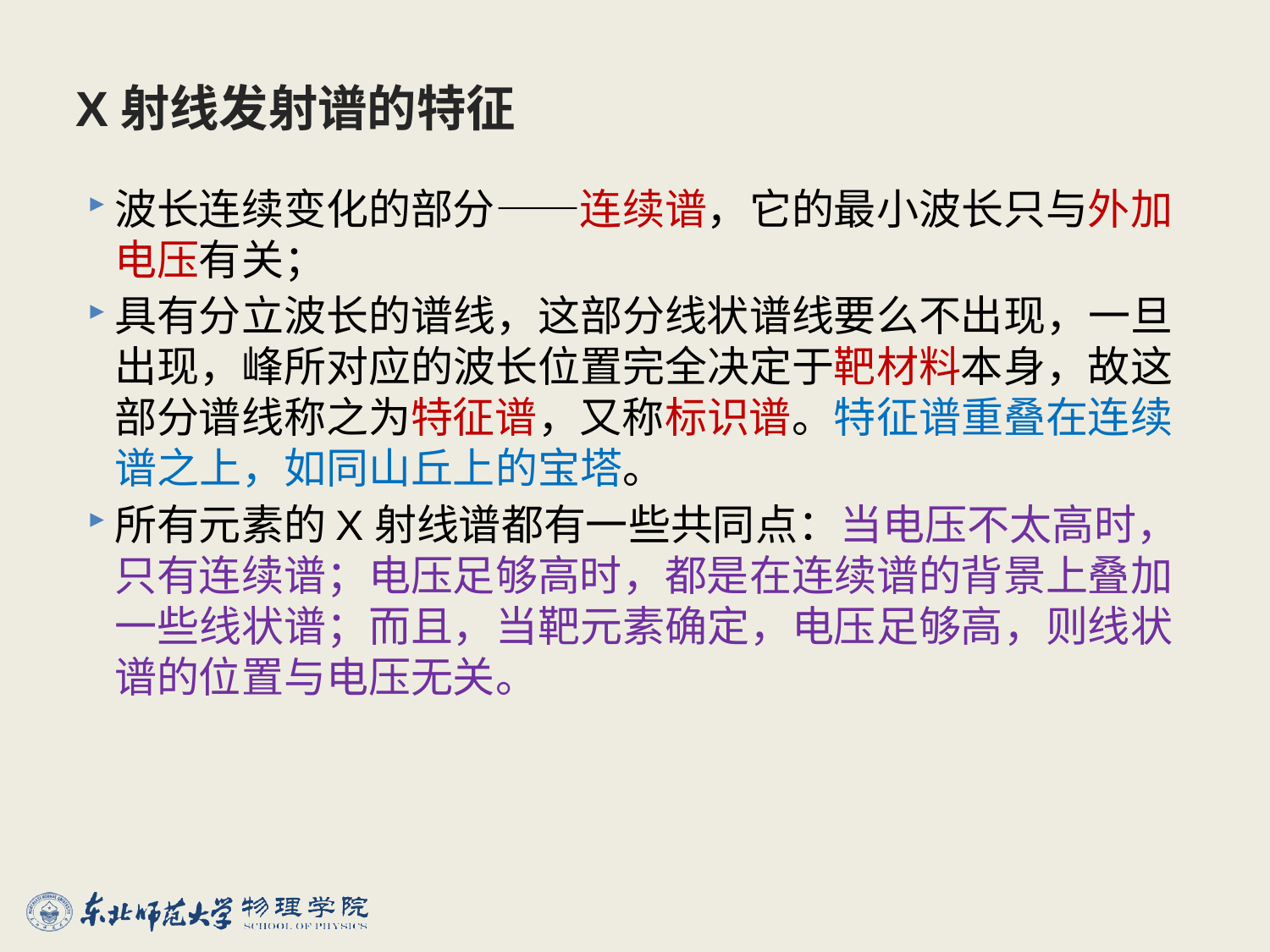

# X射线发射谱的特征
波长连续变化的部分——连续谱，它的最小波长只与外加电压有关；
具有分立波长的谱线，这部分线状谱线要么不出现，一旦出现，峰所对应的波长位置完全决定于靶材料本身，故这部分谱线称之为特征谱，又称标识谱。特征谱重叠在连续谱之上，如同山丘上的宝塔。
所有元素的X射线谱都有一些共同点：当电压不太高时，只有连续谱；电压足够高时，都是在连续谱的背景上叠加一些线状谱；而且，当靶元素确定，电压足够高，则线状谱的位置与电压无关。